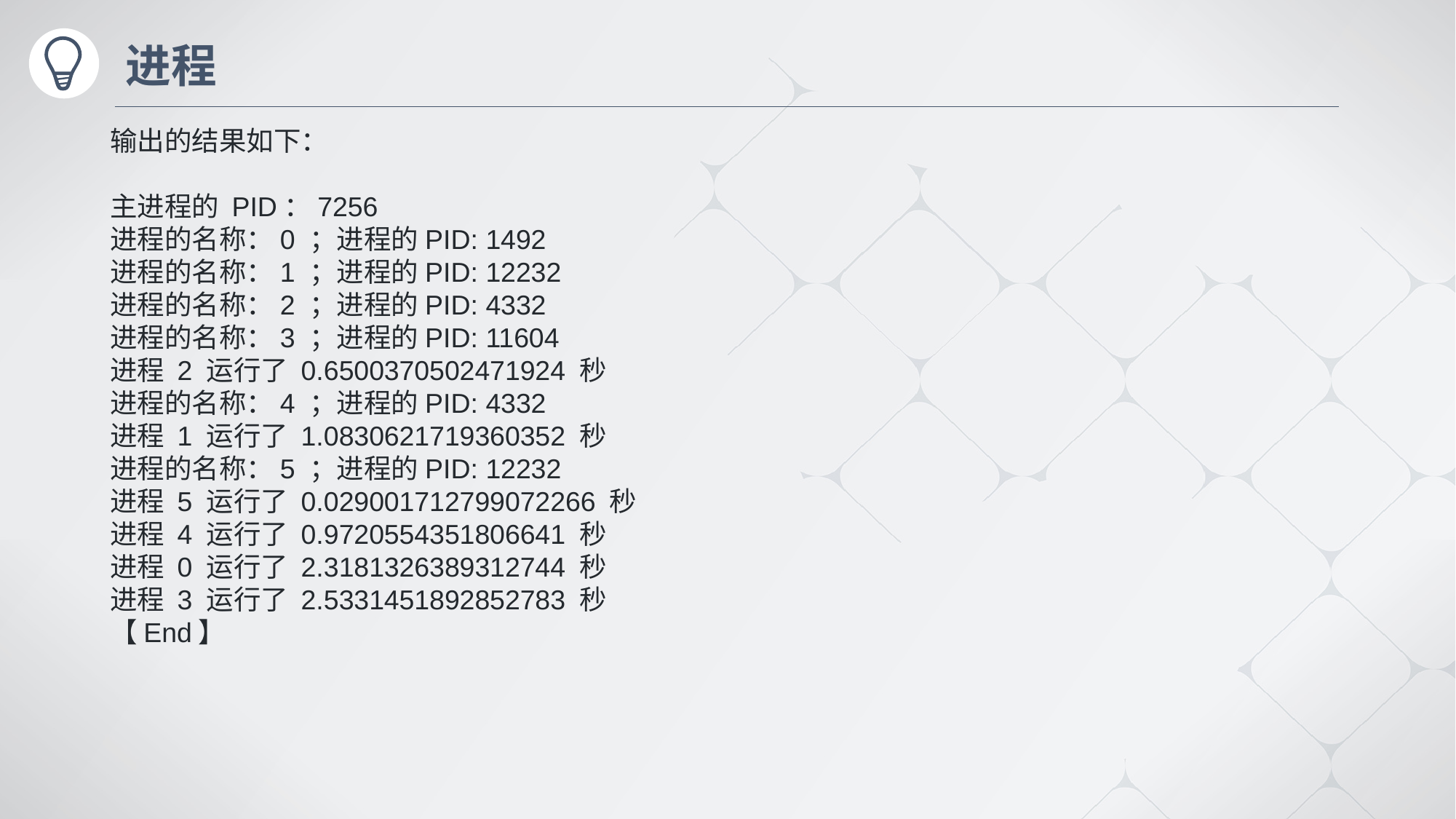

# 进程
输出的结果如下：

主进程的 PID：7256
进程的名称：0 ；进程的PID: 1492
进程的名称：1 ；进程的PID: 12232
进程的名称：2 ；进程的PID: 4332
进程的名称：3 ；进程的PID: 11604
进程 2 运行了 0.6500370502471924 秒
进程的名称：4 ；进程的PID: 4332
进程 1 运行了 1.0830621719360352 秒
进程的名称：5 ；进程的PID: 12232
进程 5 运行了 0.029001712799072266 秒
进程 4 运行了 0.9720554351806641 秒
进程 0 运行了 2.3181326389312744 秒
进程 3 运行了 2.5331451892852783 秒
【End】